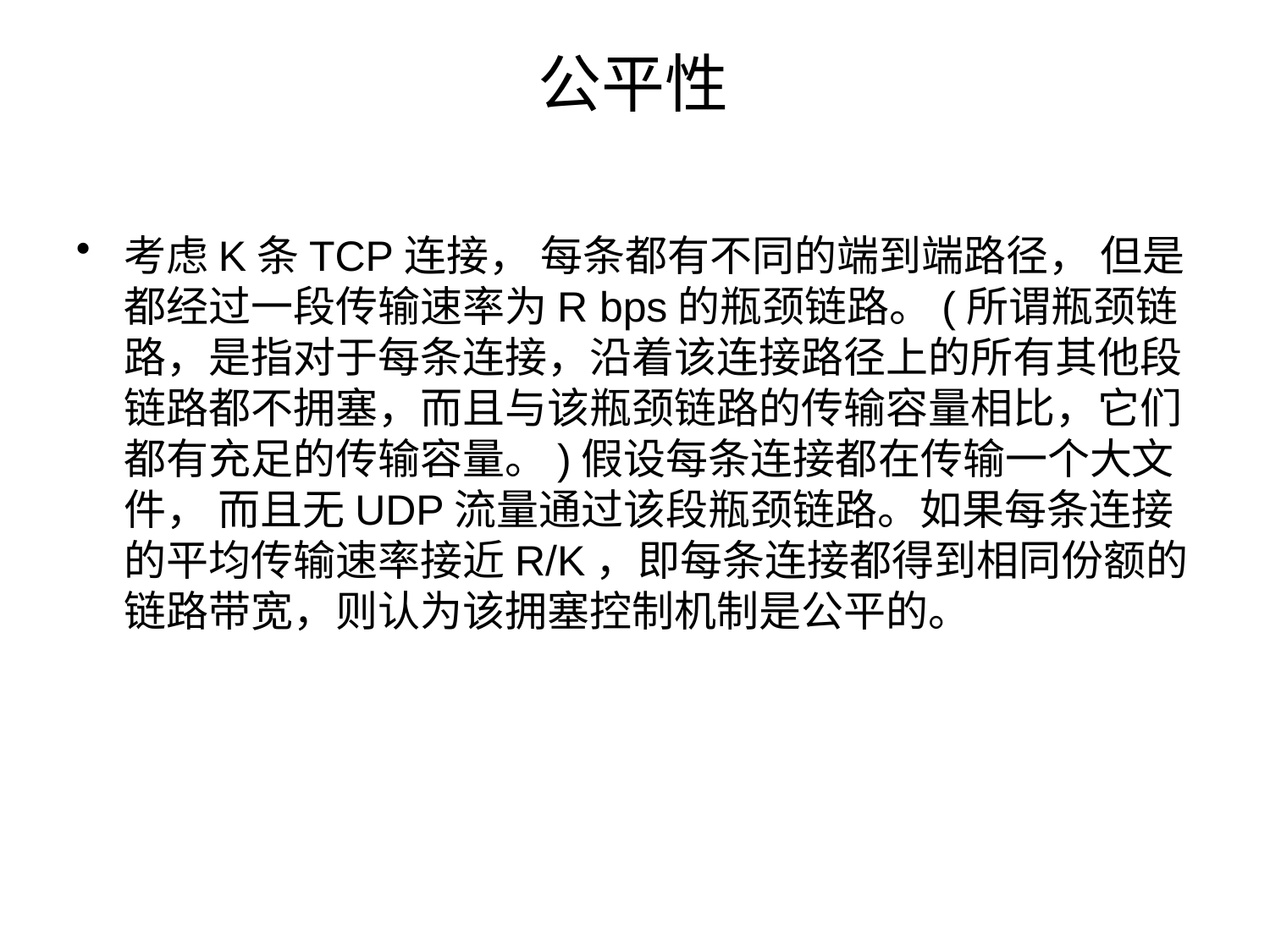

# 公平性
考虑K条TCP连接， 每条都有不同的端到端路径， 但是都经过一段传输速率为R bps的瓶颈链路。(所谓瓶颈链路，是指对于每条连接，沿着该连接路径上的所有其他段链路都不拥塞，而且与该瓶颈链路的传输容量相比，它们都有充足的传输容量。)假设每条连接都在传输一个大文件， 而且无UDP流量通过该段瓶颈链路。如果每条连接的平均传输速率接近R/K，即每条连接都得到相同份额的链路带宽，则认为该拥塞控制机制是公平的。